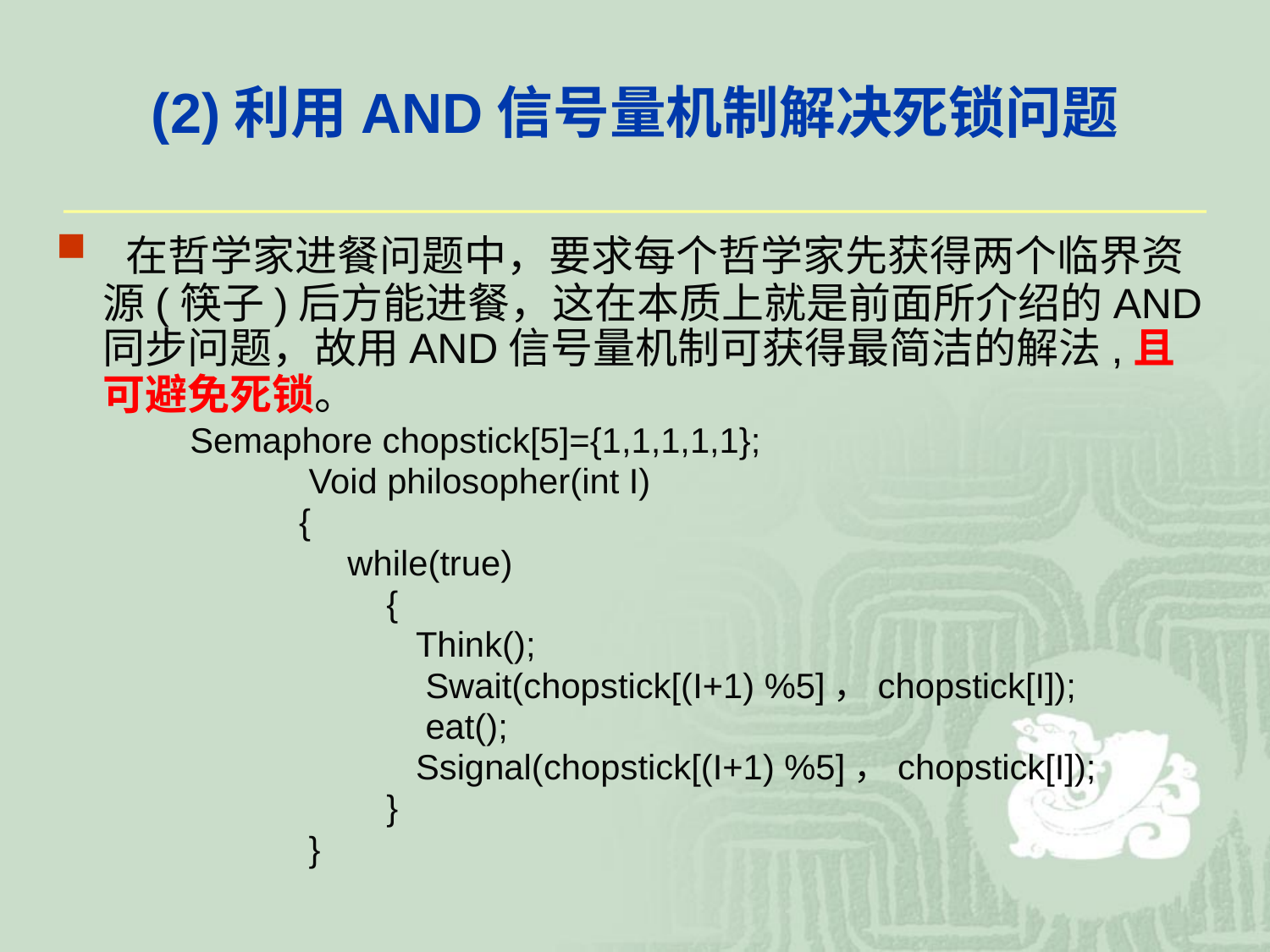

# (2)利用AND信号量机制解决死锁问题
 在哲学家进餐问题中，要求每个哲学家先获得两个临界资源(筷子)后方能进餐，这在本质上就是前面所介绍的AND同步问题，故用AND信号量机制可获得最简洁的解法,且可避免死锁。
 Semaphore chopstick[5]={1,1,1,1,1};
             Void philosopher(int I)
            {
                 while(true)
                     {
                        Think();
                         Swait(chopstick[(I+1) %5]，chopstick[I]);
                         eat();
                        Ssignal(chopstick[(I+1) %5]，chopstick[I]);
                     }
             }